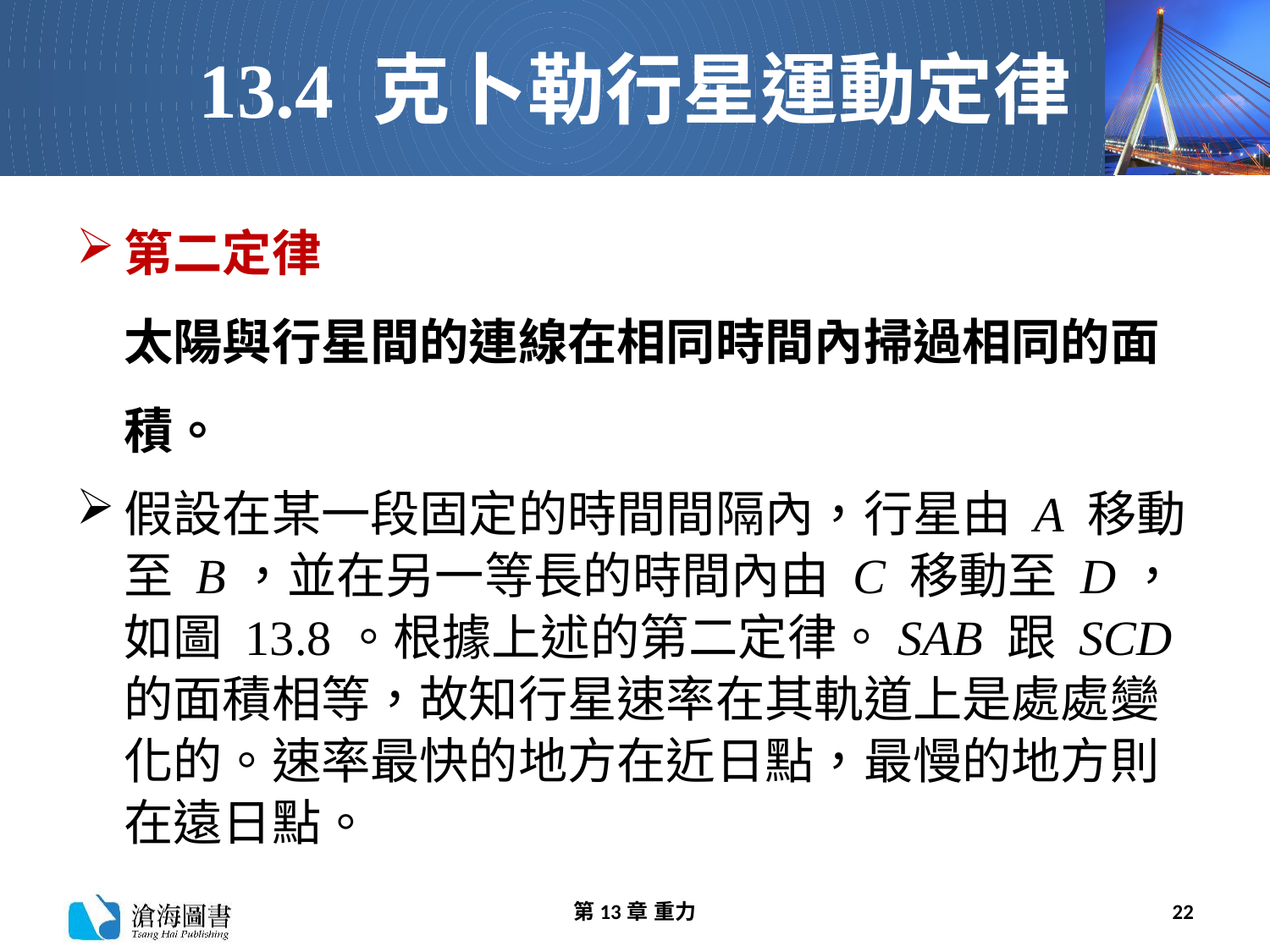

# 13.4 克卜勒行星運動定律
第二定律　
太陽與行星間的連線在相同時間內掃過相同的面積。
假設在某一段固定的時間間隔內，行星由 A 移動至 B，並在另一等長的時間內由 C 移動至 D，如圖 13.8。根據上述的第二定律。SAB 跟 SCD 的面積相等，故知行星速率在其軌道上是處處變化的。速率最快的地方在近日點，最慢的地方則在遠日點。
第13章 重力
22